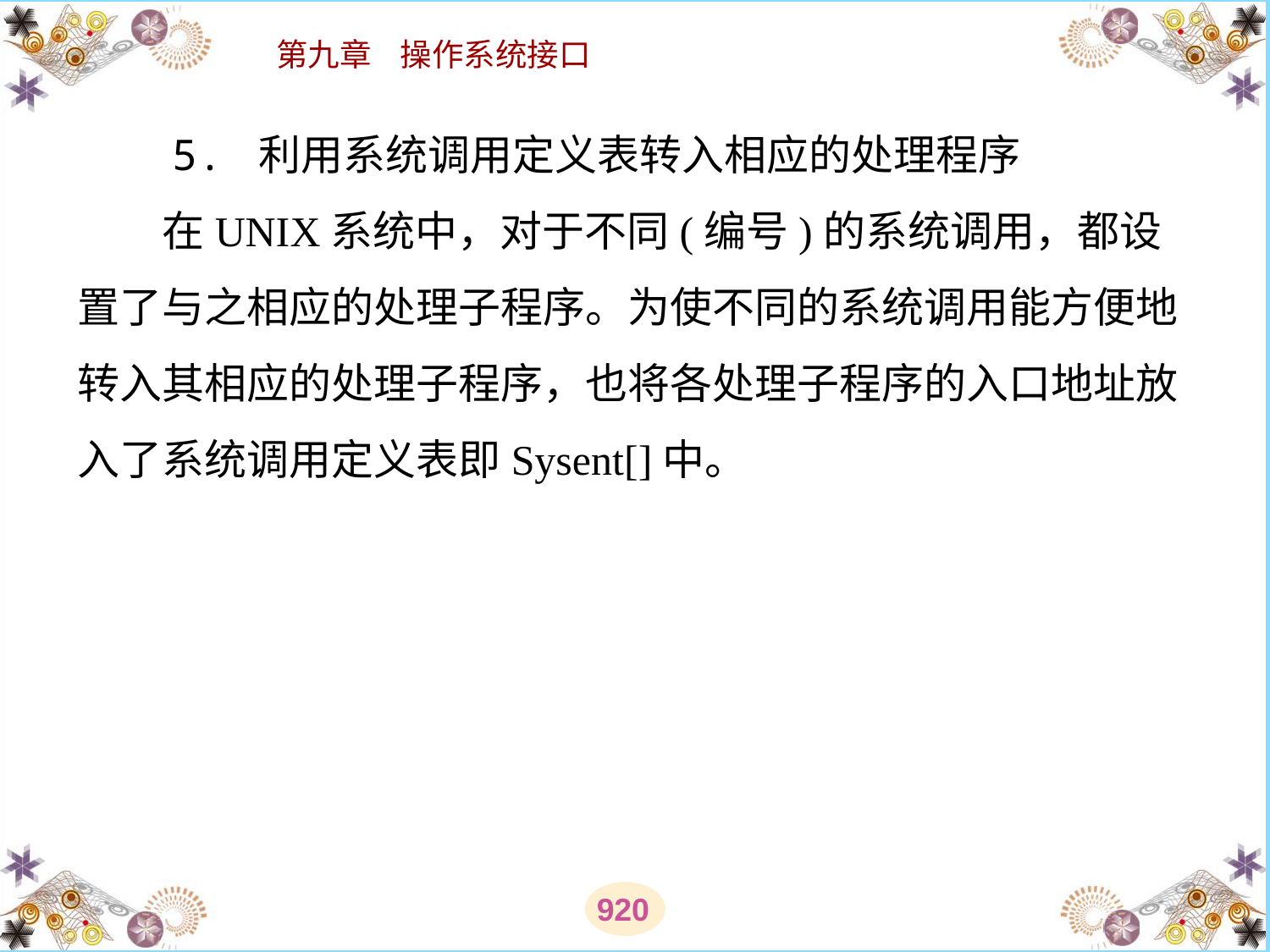

# 5. 利用系统调用定义表转入相应的处理程序 　　在UNIX系统中，对于不同(编号)的系统调用，都设置了与之相应的处理子程序。为使不同的系统调用能方便地转入其相应的处理子程序，也将各处理子程序的入口地址放入了系统调用定义表即Sysent[]中。